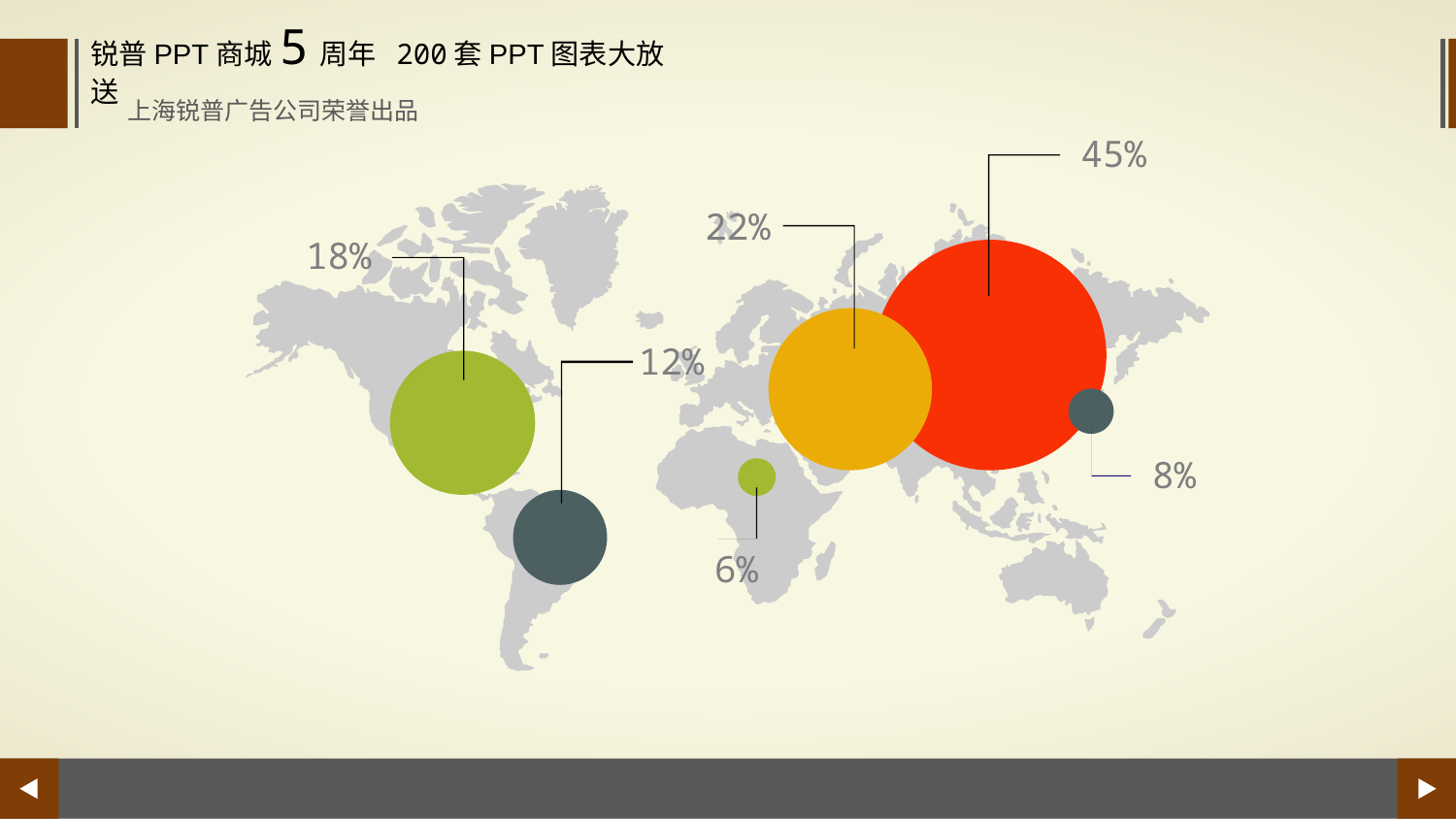

锐普PPT商城5周年  200套PPT图表大放送

上海锐普广告公司荣誉出品
45%

22%

18%

12%

8%

6%